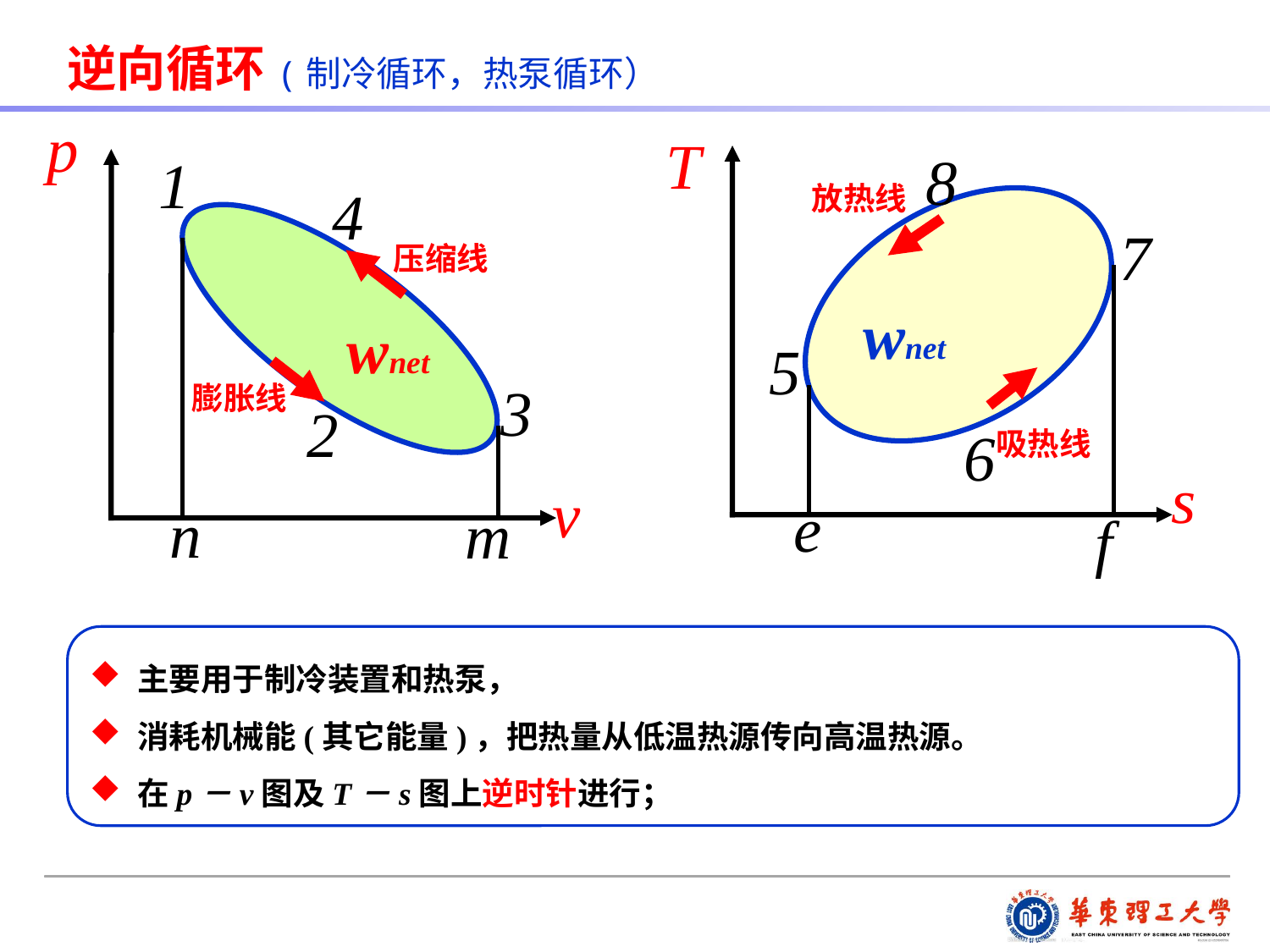

逆向循环(制冷循环，热泵循环）
p
1

4

v

T
8

5

s

放热线
7
吸热线
6
e
f
压缩线
wnet
wnet
膨胀线
3
2
n
m
主要用于制冷装置和热泵，
消耗机械能(其它能量)，把热量从低温热源传向高温热源。
在p－v图及T－s图上逆时针进行；